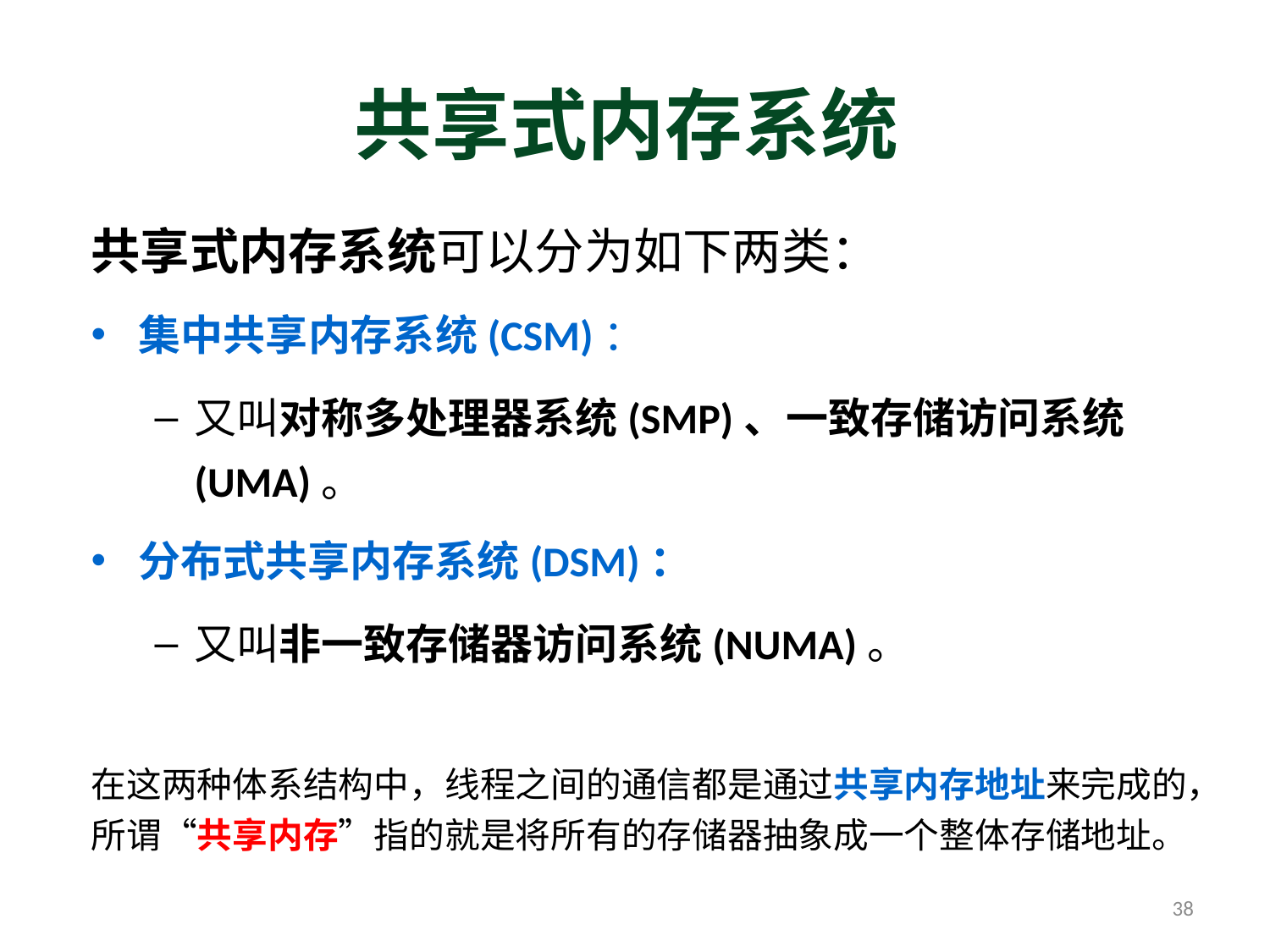

# 共享式内存系统
共享式内存系统可以分为如下两类：
集中共享内存系统(CSM)：
又叫对称多处理器系统(SMP)、一致存储访问系统(UMA)。
分布式共享内存系统(DSM)：
又叫非一致存储器访问系统(NUMA)。

在这两种体系结构中，线程之间的通信都是通过共享内存地址来完成的，所谓“共享内存”指的就是将所有的存储器抽象成一个整体存储地址。

38